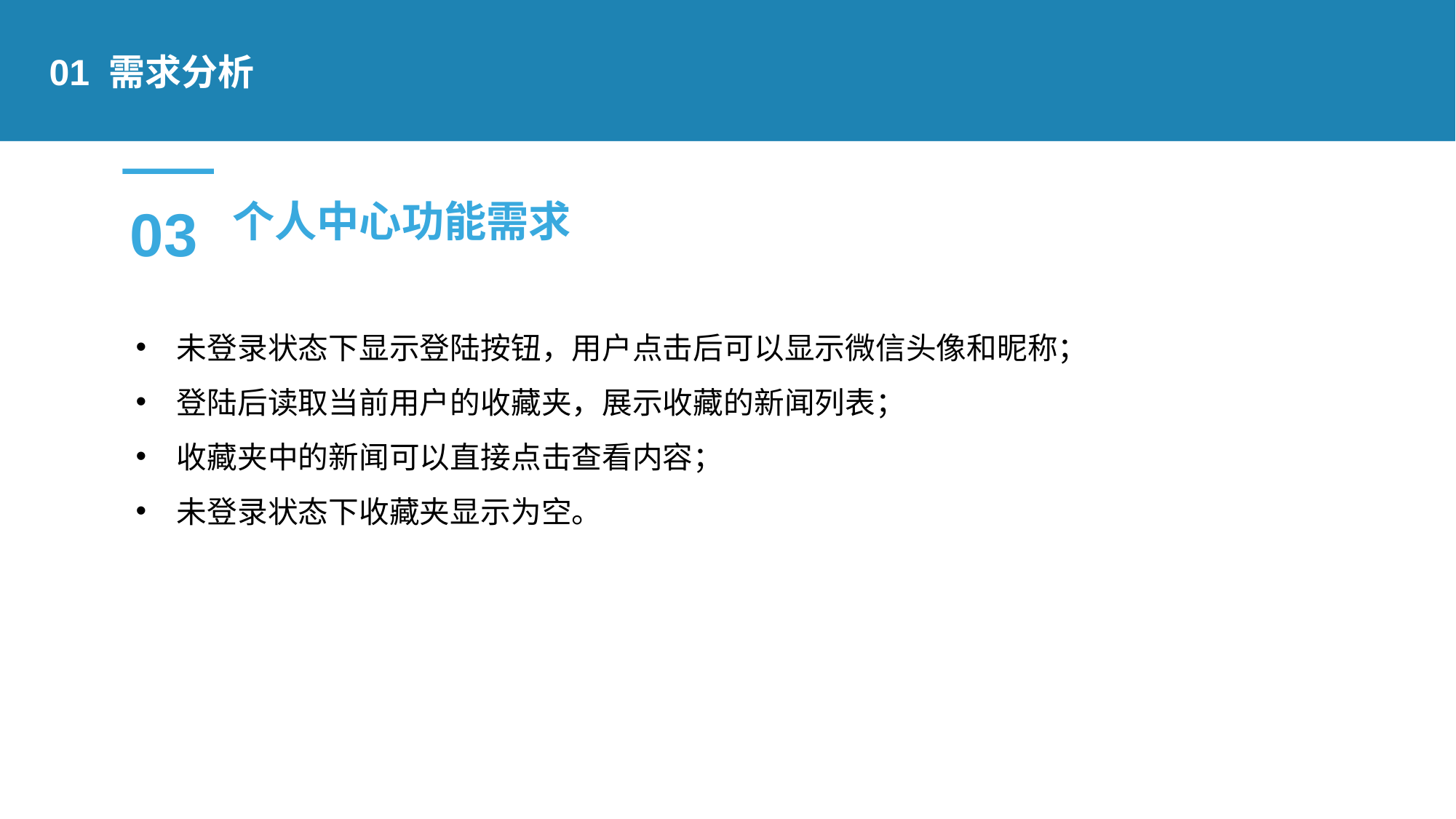

01 需求分析
03

个人中心功能需求
未登录状态下显示登陆按钮，用户点击后可以显示微信头像和昵称；
登陆后读取当前用户的收藏夹，展示收藏的新闻列表；
收藏夹中的新闻可以直接点击查看内容；
未登录状态下收藏夹显示为空。